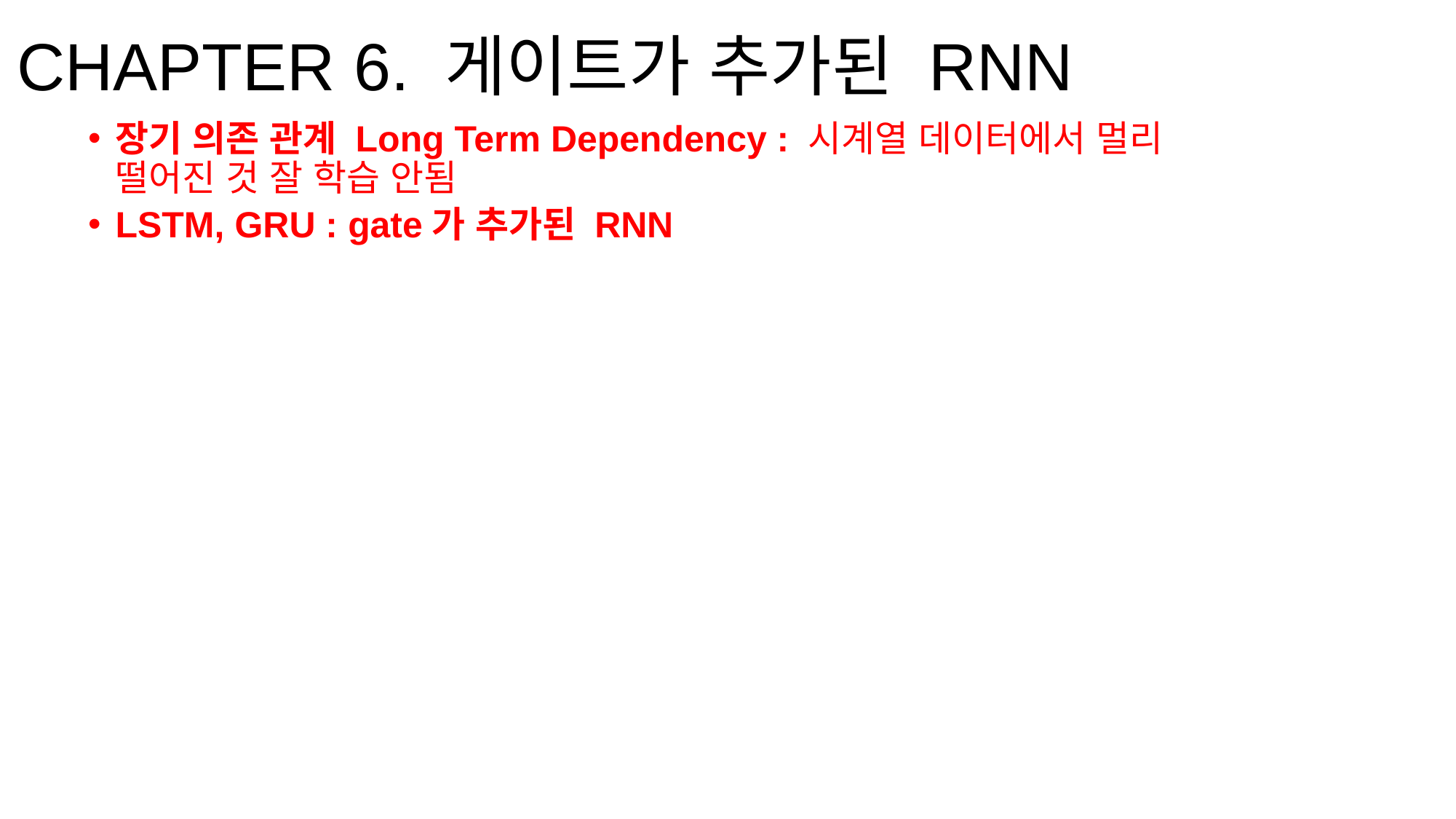

# CHAPTER 6. 게이트가 추가된 RNN
장기 의존 관계 Long Term Dependency : 시계열 데이터에서 멀리 떨어진 것 잘 학습 안됨
LSTM, GRU : gate가 추가된 RNN